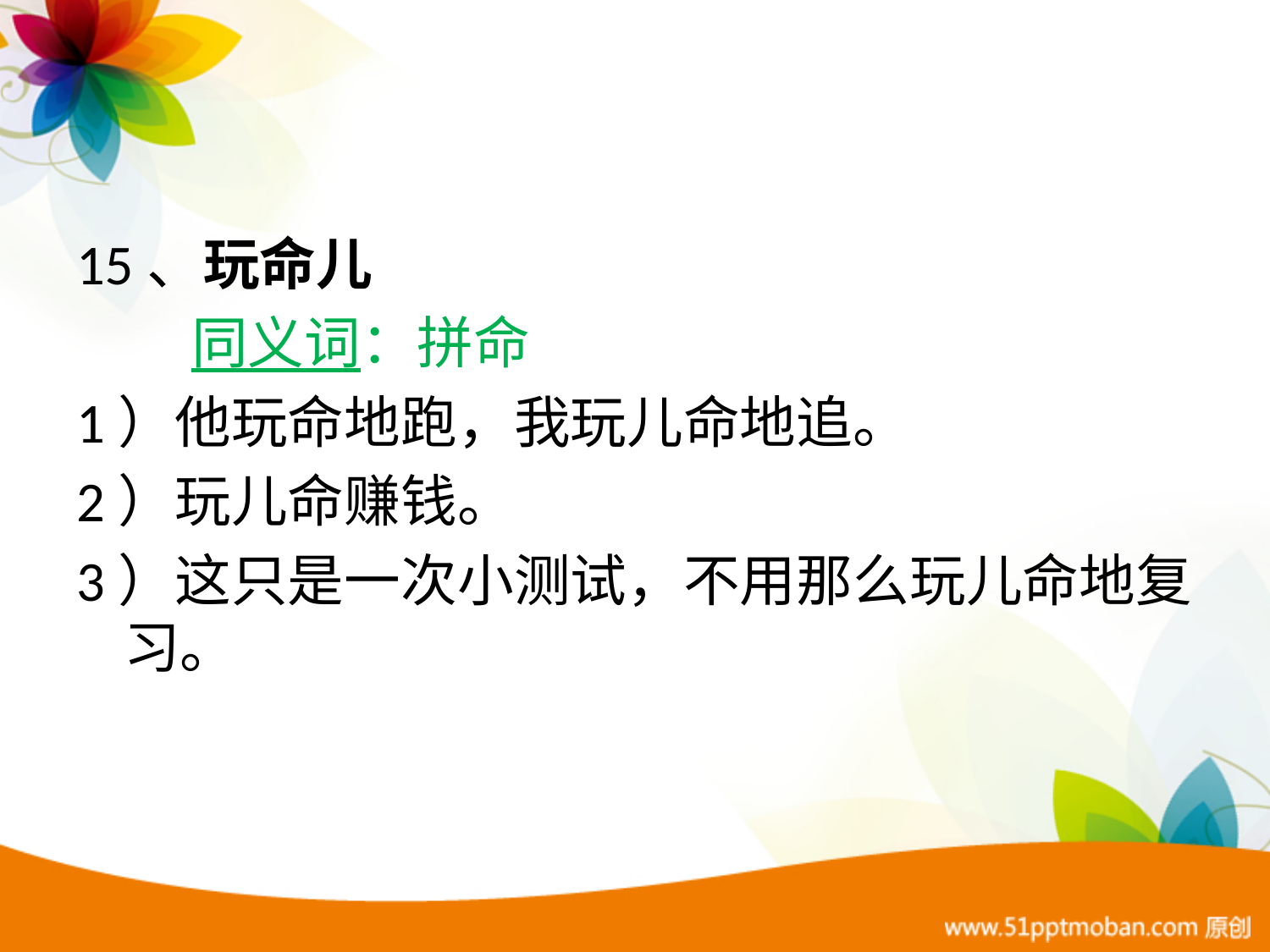

#
15、玩命儿
        同义词：拼命
1）他玩命地跑，我玩儿命地追。
2）玩儿命赚钱。
3）这只是一次小测试，不用那么玩儿命地复习。